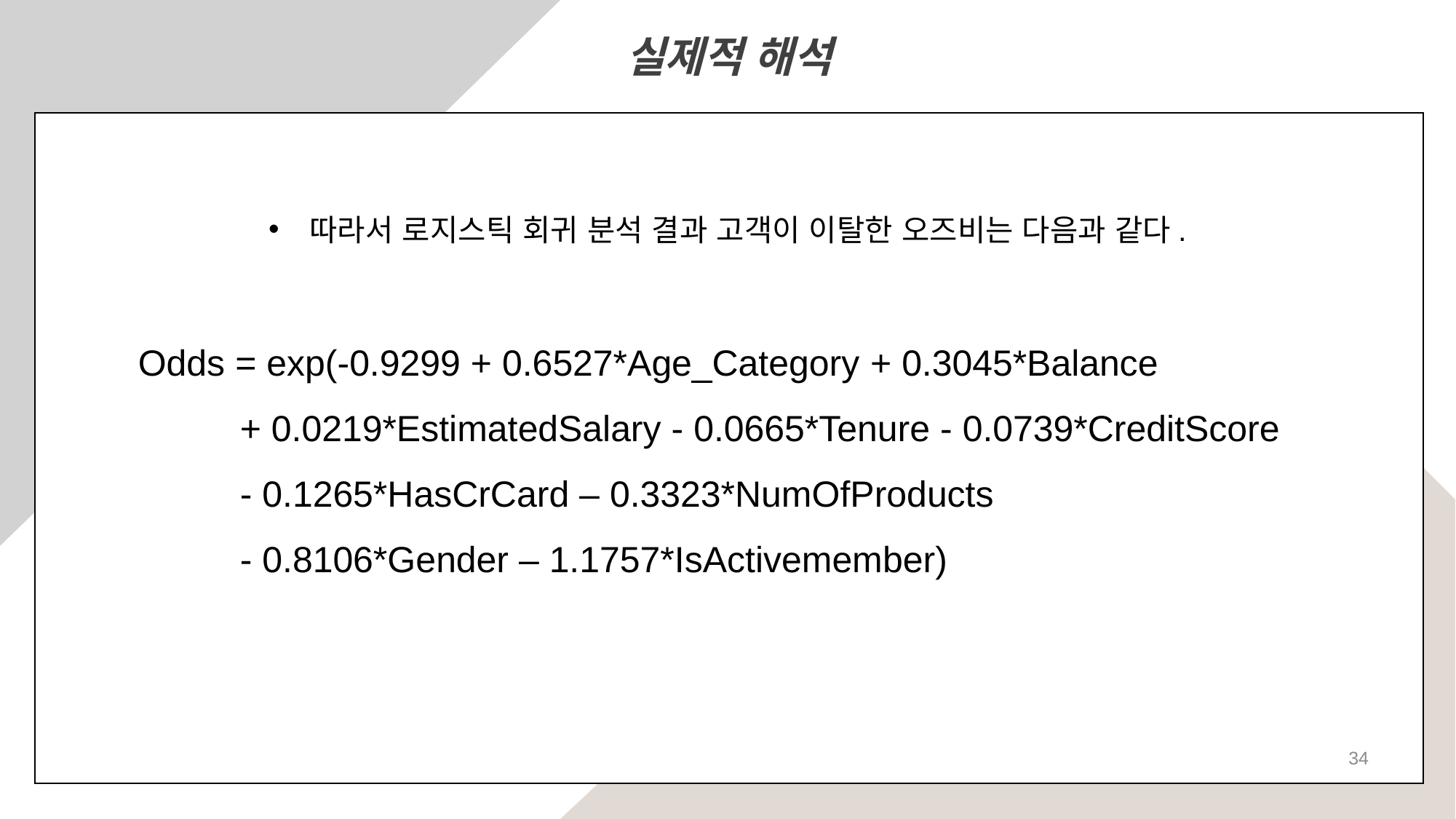

실제적 해석

따라서 로지스틱 회귀 분석 결과 고객이 이탈한 오즈비는 다음과 같다.

Odds = exp(-0.9299 + 0.6527*Age_Category + 0.3045*Balance
          + 0.0219*EstimatedSalary - 0.0665*Tenure - 0.0739*CreditScore
          - 0.1265*HasCrCard – 0.3323*NumOfProducts
          - 0.8106*Gender – 1.1757*IsActivemember)
34